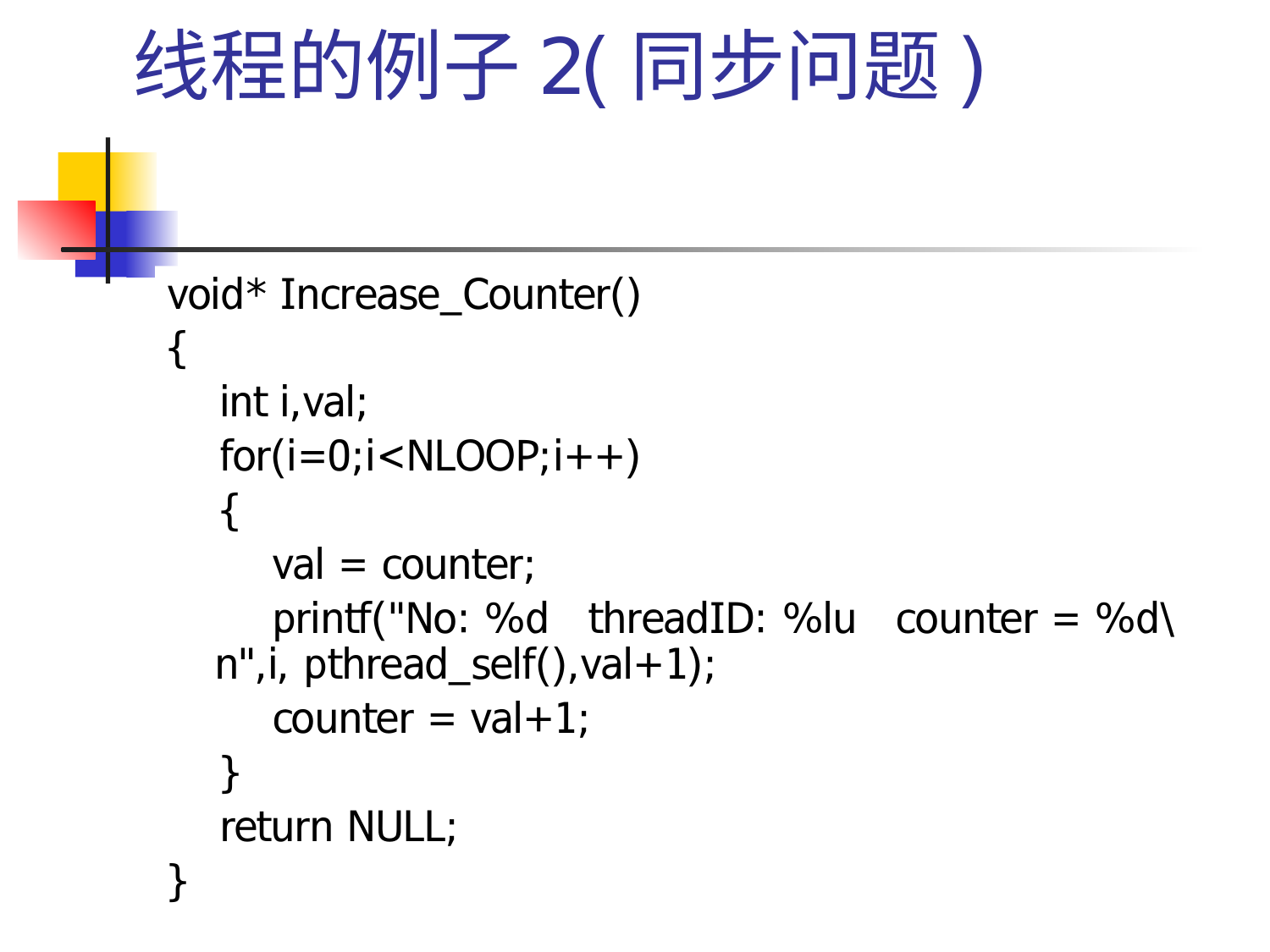

# 线程的例子2(同步问题)
void* Increase_Counter()
{
    int i,val;
    for(i=0;i<NLOOP;i++)
    {
        val = counter;
        printf("No: %d   threadID: %lu   counter = %d\n",i, pthread_self(),val+1);
        counter = val+1;
    }
    return NULL;
}